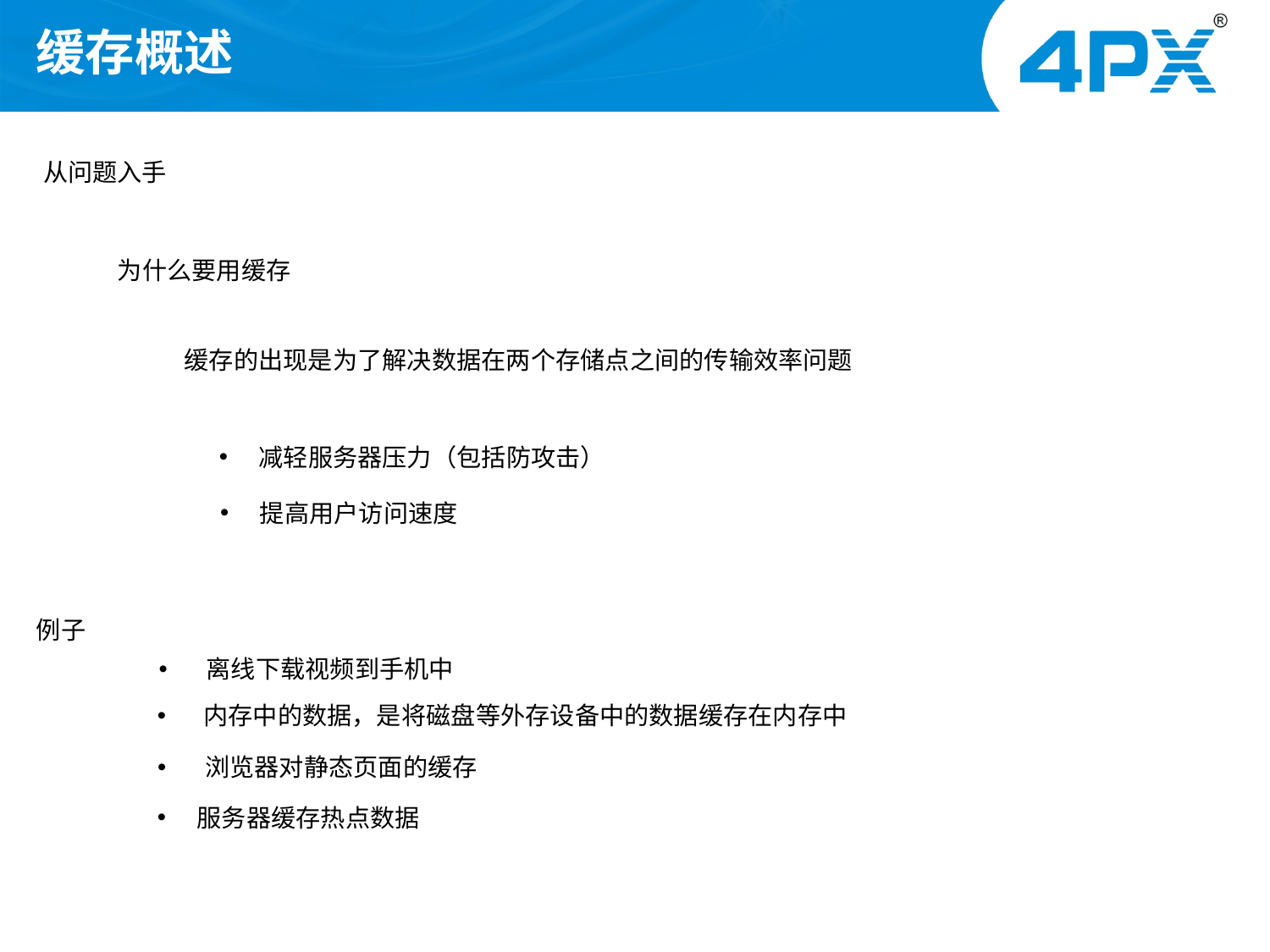

# 缓存概述
从问题入手
为什么要用缓存
缓存的出现是为了解决数据在两个存储点之间的传输效率问题
减轻服务器压力（包括防攻击）
提高用户访问速度
例子
离线下载视频到手机中
   内存中的数据，是将磁盘等外存设备中的数据缓存在内存中
浏览器对静态页面的缓存
服务器缓存热点数据